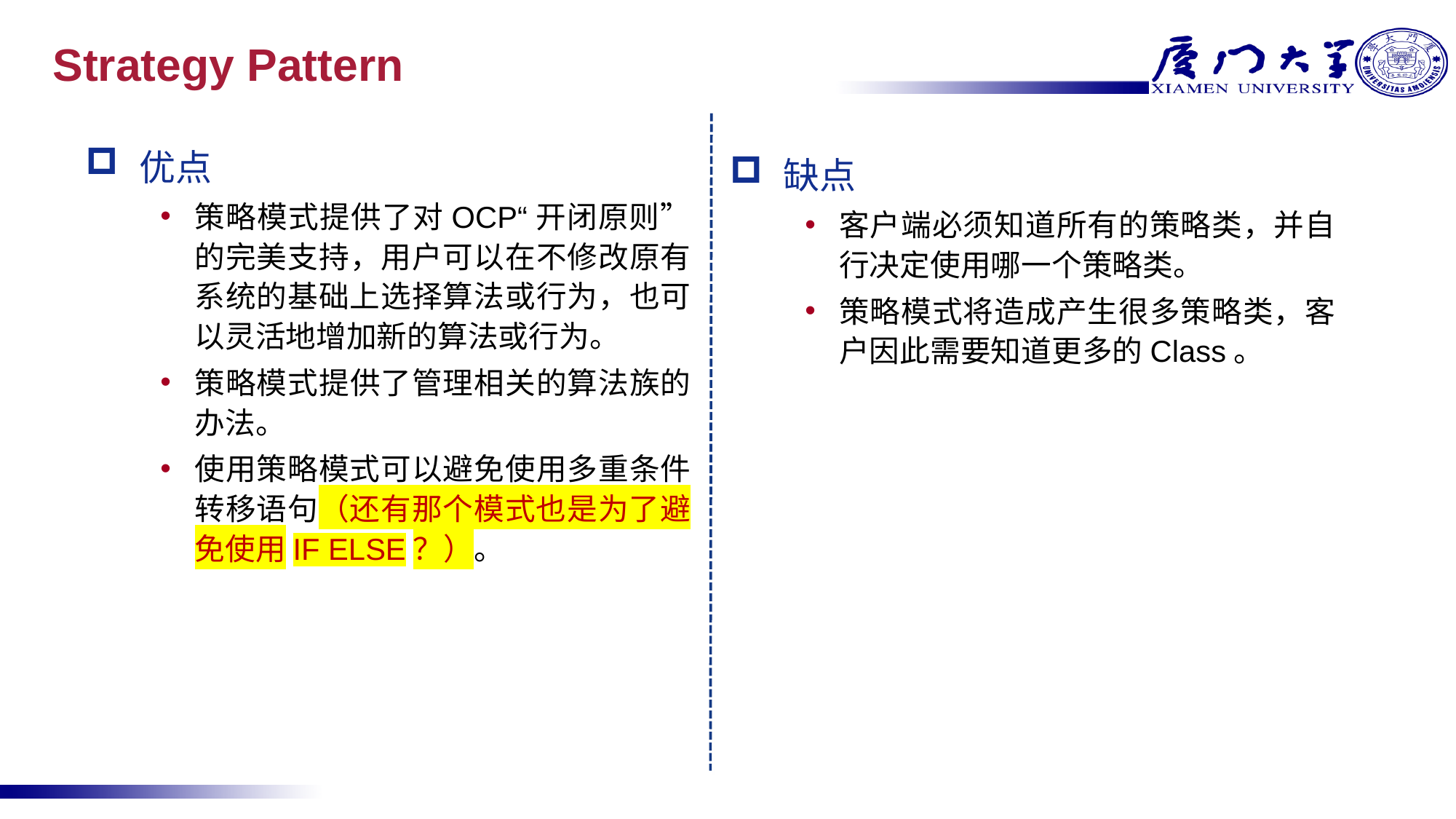

# Strategy Pattern
优点
策略模式提供了对OCP“开闭原则”的完美支持，用户可以在不修改原有系统的基础上选择算法或行为，也可以灵活地增加新的算法或行为。
策略模式提供了管理相关的算法族的办法。
使用策略模式可以避免使用多重条件转移语句（还有那个模式也是为了避免使用IF ELSE？）。

缺点
客户端必须知道所有的策略类，并自行决定使用哪一个策略类。
策略模式将造成产生很多策略类，客户因此需要知道更多的Class。